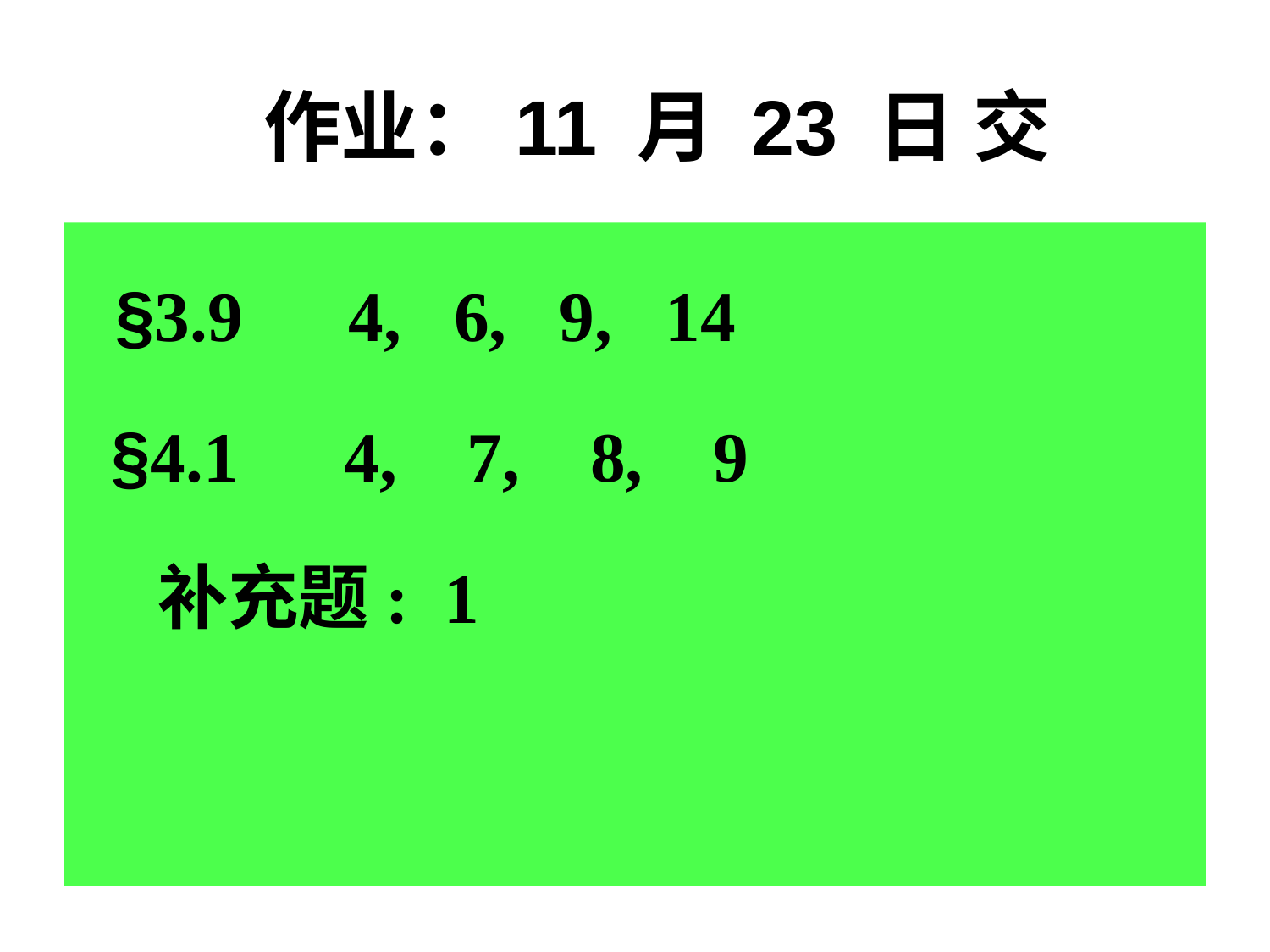

作业：11 月 23 日 交
  §3.9      4,   6,   9,   14
  §4.1      4,    7,    8,    9
    补充题:  1